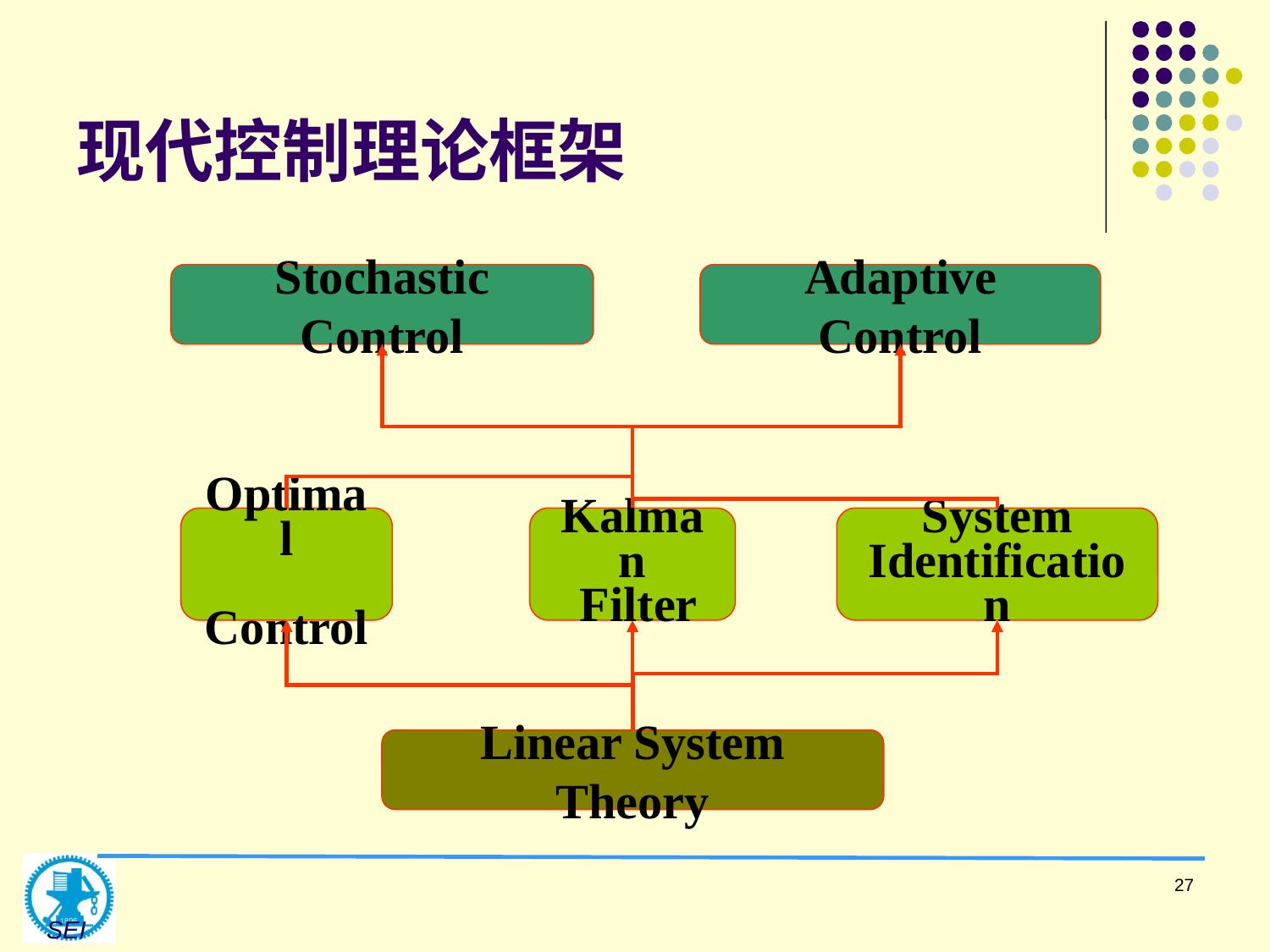

# 现代控制理论框架
Stochastic Control
Adaptive Control
Optimal
 Control
Kalman
 Filter
System
Identification
Linear System Theory
27